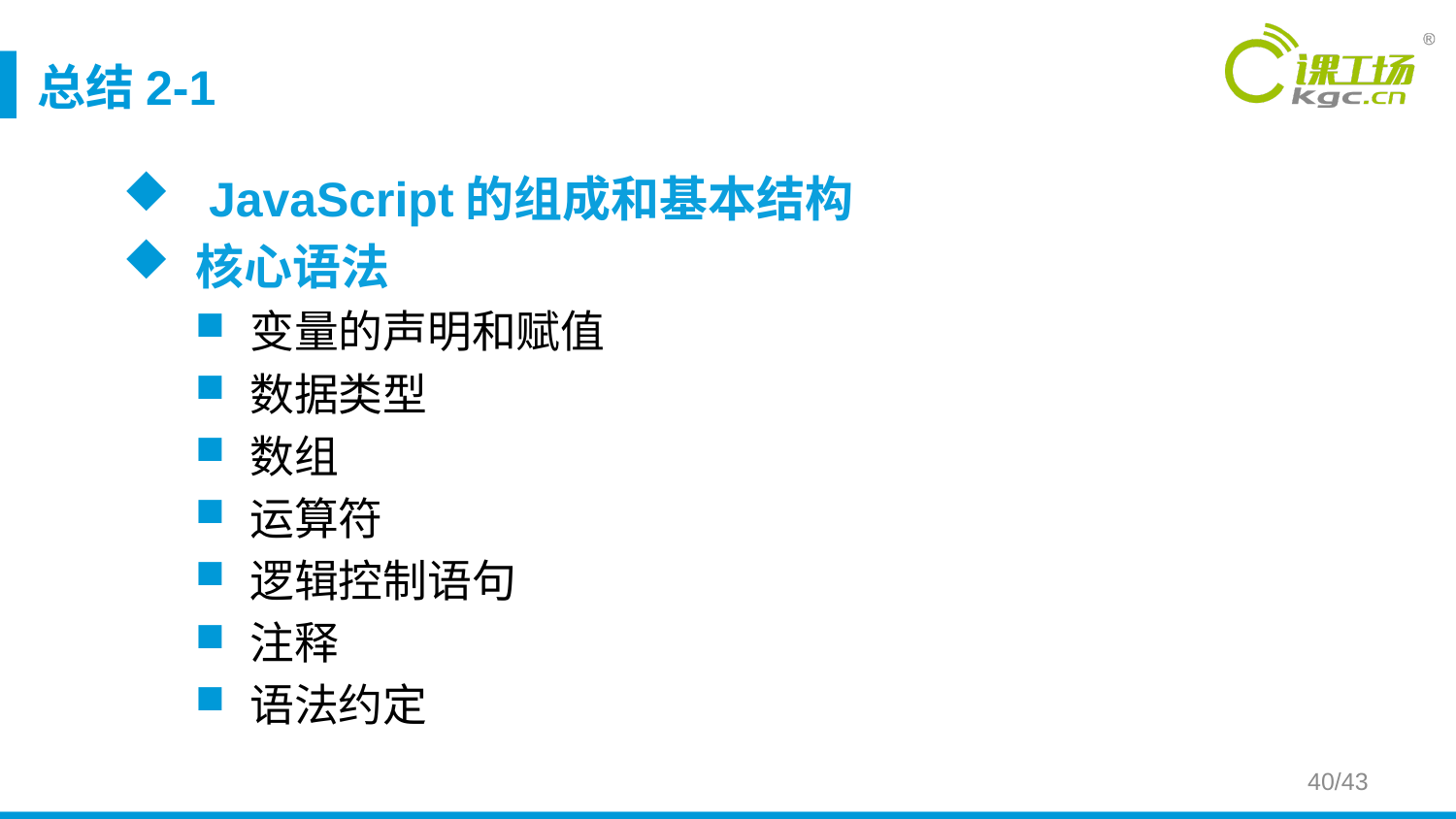

# 总结2-1
 JavaScript的组成和基本结构
核心语法
变量的声明和赋值
数据类型
数组
运算符
逻辑控制语句
注释
语法约定

40/43